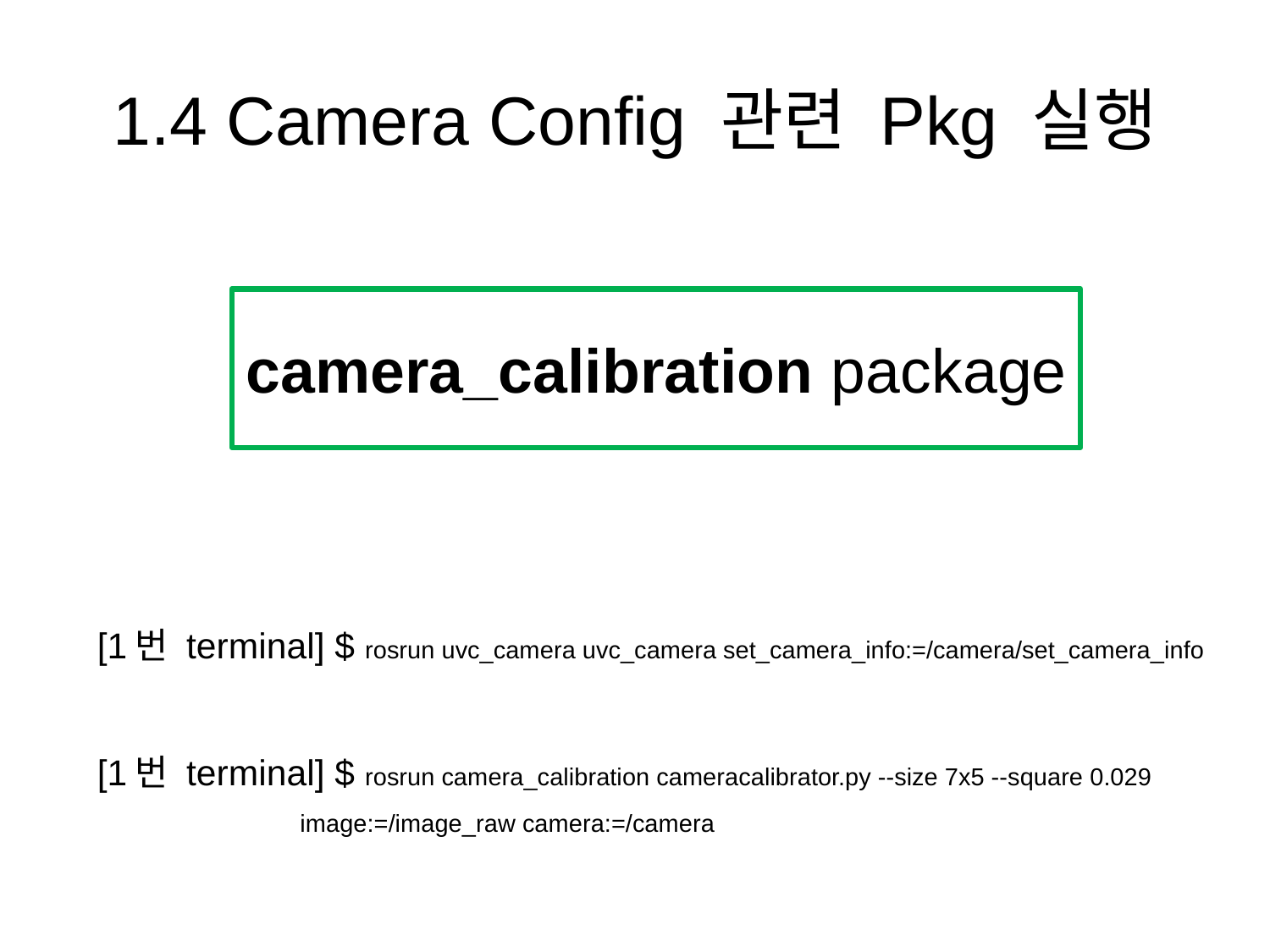

# 1.4 Camera Config 관련 Pkg 실행
camera_calibration package

[1번 terminal] $ rosrun uvc_camera uvc_camera set_camera_info:=/camera/set_camera_info

[1번 terminal] $ rosrun camera_calibration cameracalibrator.py --size 7x5 --square 0.029
                              image:=/image_raw camera:=/camera